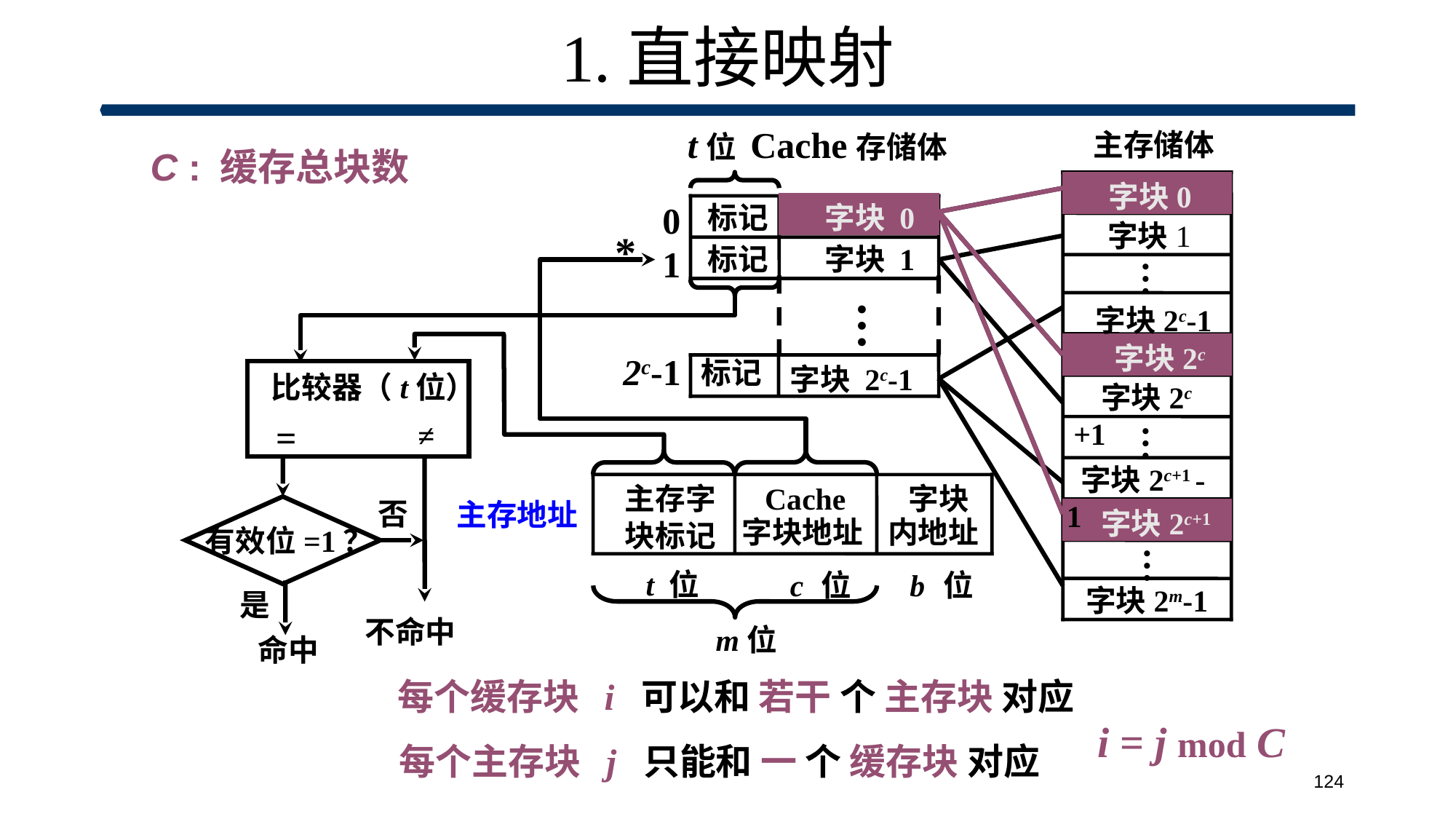

# 1.直接映射
t位
Cache存储体
主存储体

    字块0

0
 标记
    字块 0

*
 标记
1

…

…

     字块2c

2c-1
标记

 比较器（t位）

=
 ≠
…

  主存字
  块标记

 Cache
  字块

否
主存地址

   字块2c+1

字块地址
内地址
有效位=1？
…

c 位
b 位
t 位

是

不命中
m位

命中
C : 缓存总块数
    字块0

    字块 0

     字块2c
   字块2c+1
    字块1
    字块 1
  字块2c-1
字块 2c-1
   字块2c +1
 字块2c+1 - 1
字块2m-1
每个缓存块  i  可以和 若干 个 主存块 对应
i = j mod C
每个主存块  j  只能和 一 个 缓存块 对应
124